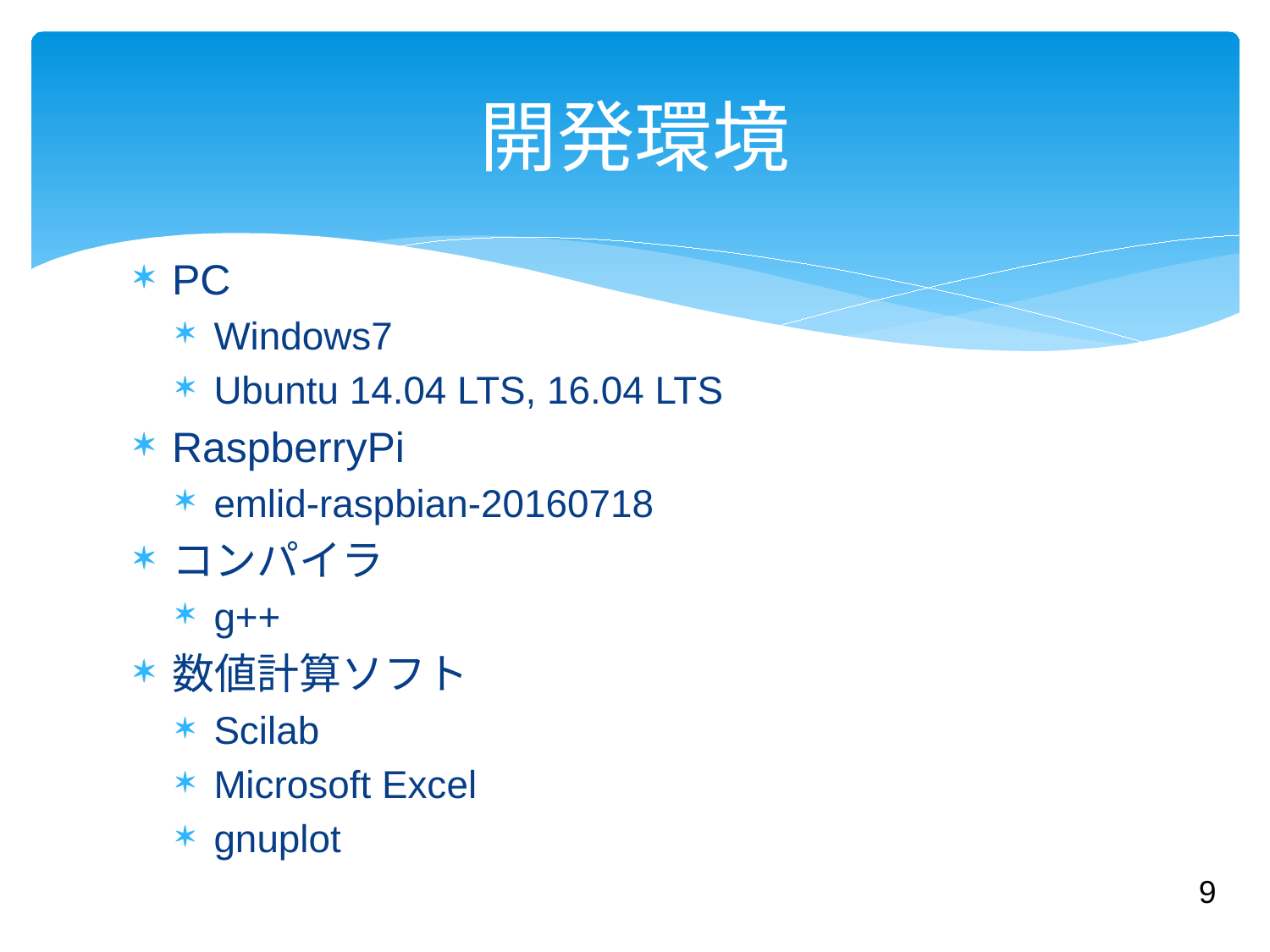

# 開発環境
PC
Windows7
Ubuntu 14.04 LTS, 16.04 LTS
RaspberryPi
emlid-raspbian-20160718
コンパイラ
g++
数値計算ソフト
Scilab
Microsoft Excel
gnuplot

9